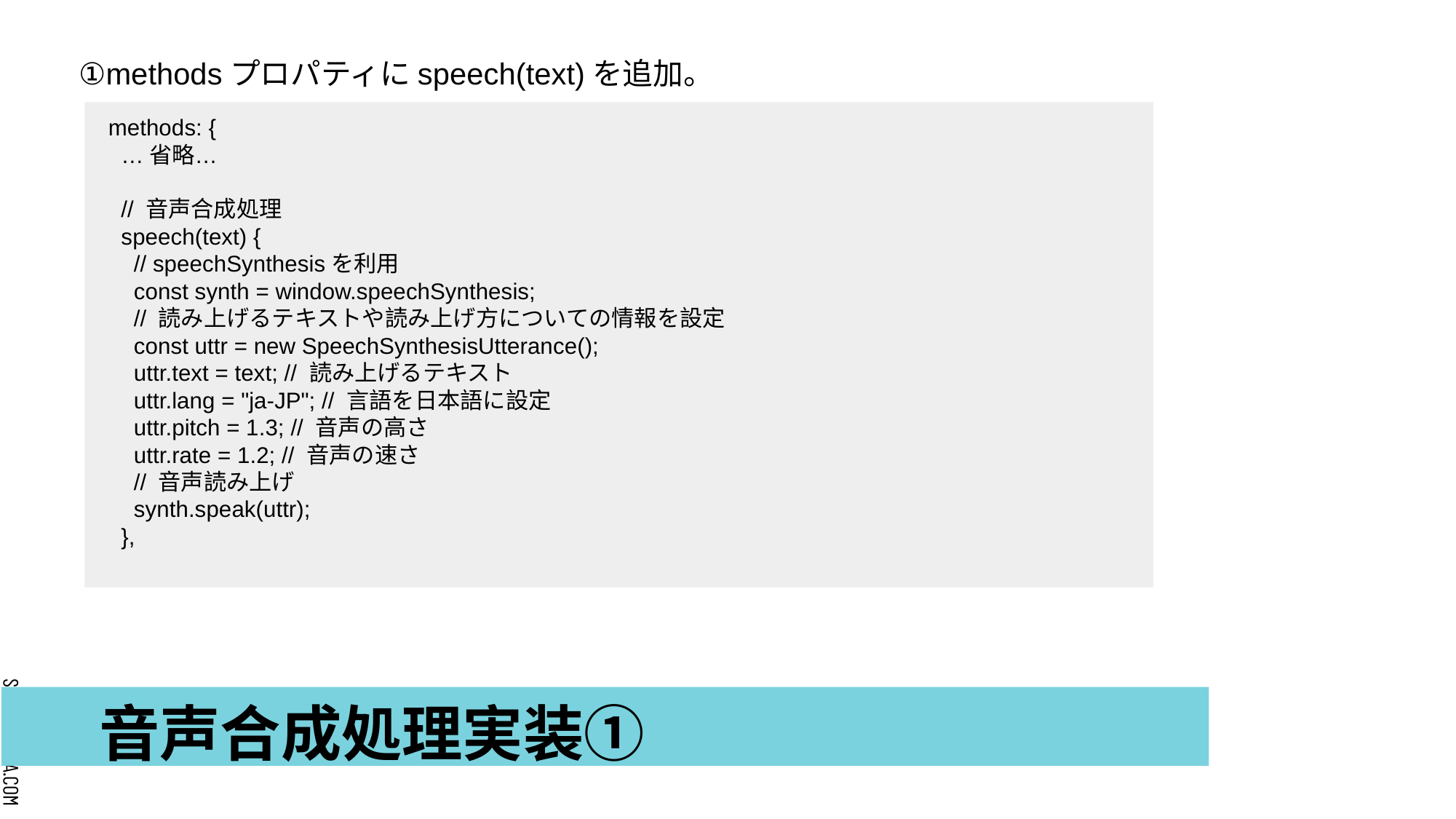

①methodsプロパティにspeech(text)を追加。
  methods: {
    …省略…

    // 音声合成処理
    speech(text) {
      // speechSynthesisを利用
      const synth = window.speechSynthesis;
      // 読み上げるテキストや読み上げ方についての情報を設定
      const uttr = new SpeechSynthesisUtterance();
      uttr.text = text; // 読み上げるテキスト
      uttr.lang = "ja-JP"; // 言語を日本語に設定
      uttr.pitch = 1.3; // 音声の高さ
      uttr.rate = 1.2; // 音声の速さ
      // 音声読み上げ
      synth.speak(uttr);
    },

# 音声合成処理実装①